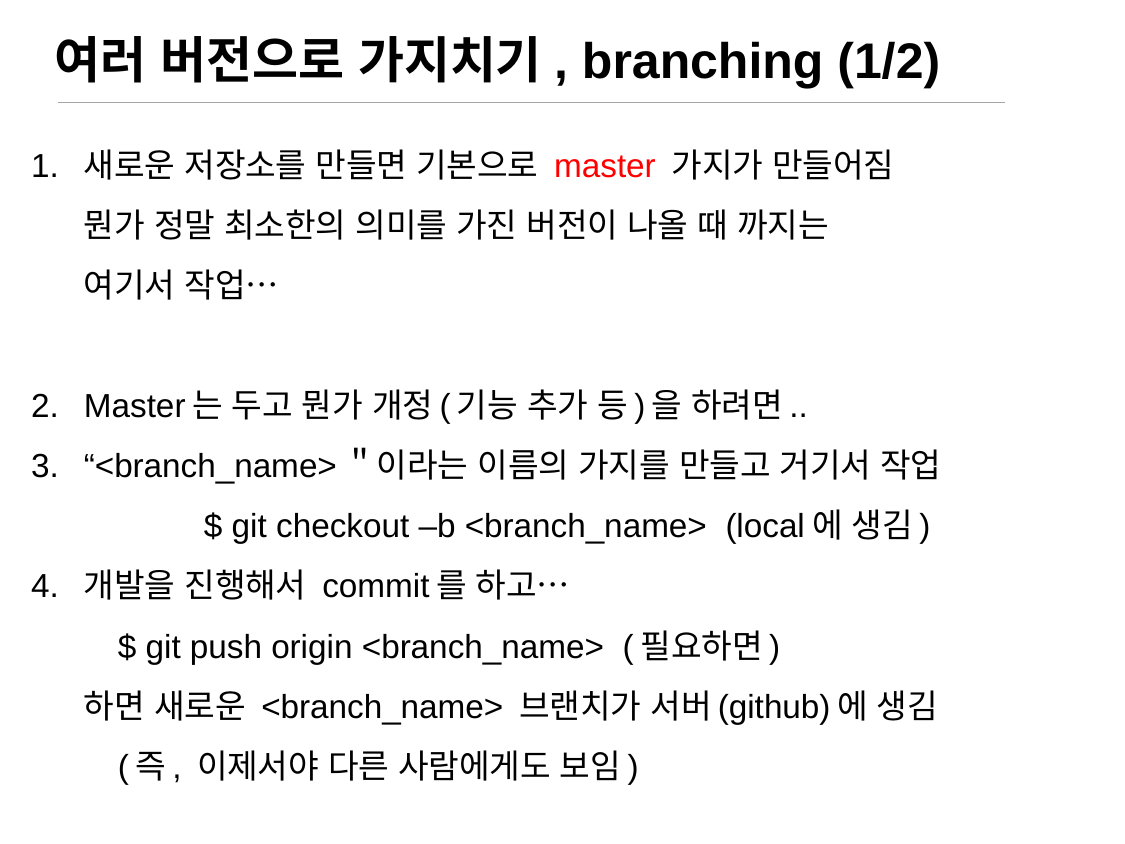

# 여러 버전으로 가지치기, branching (1/2)
새로운 저장소를 만들면 기본으로 master 가지가 만들어짐
뭔가 정말 최소한의 의미를 가진 버전이 나올 때 까지는
여기서 작업…

Master는 두고 뭔가 개정(기능 추가 등)을 하려면..
“<branch_name>＂이라는 이름의 가지를 만들고 거기서 작업
	$ git checkout –b <branch_name>  (local에 생김)
개발을 진행해서 commit를 하고…
   $ git push origin <branch_name>  (필요하면)
하면 새로운 <branch_name> 브랜치가 서버(github)에 생김
   (즉, 이제서야 다른 사람에게도 보임)